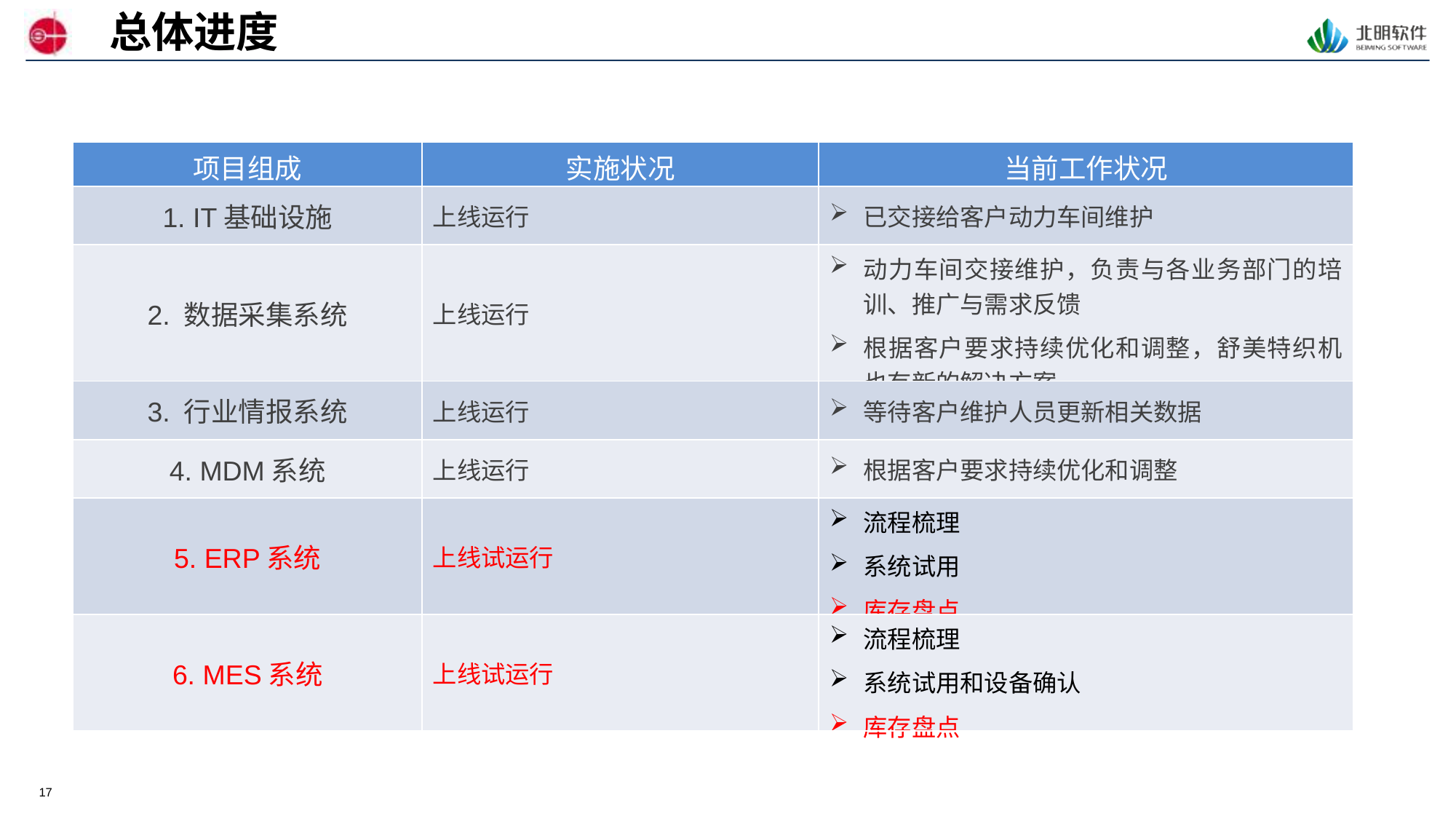

总体进度
| 项目组成 | 实施状况 | 当前工作状况 |
| --- | --- | --- |
| 1. IT基础设施 | 上线运行 | 已交接给客户动力车间维护 |
| 2. 数据采集系统 | 上线运行 | 动力车间交接维护，负责与各业务部门的培训、推广与需求反馈 根据客户要求持续优化和调整，舒美特织机也有新的解决方案 |
| 3. 行业情报系统 | 上线运行 | 等待客户维护人员更新相关数据 |
| 4. MDM系统 | 上线运行 | 根据客户要求持续优化和调整 |
| 5. ERP系统 | 上线试运行 | 流程梳理 系统试用 库存盘点 |
| 6. MES系统 | 上线试运行 | 流程梳理 系统试用和设备确认 库存盘点 |